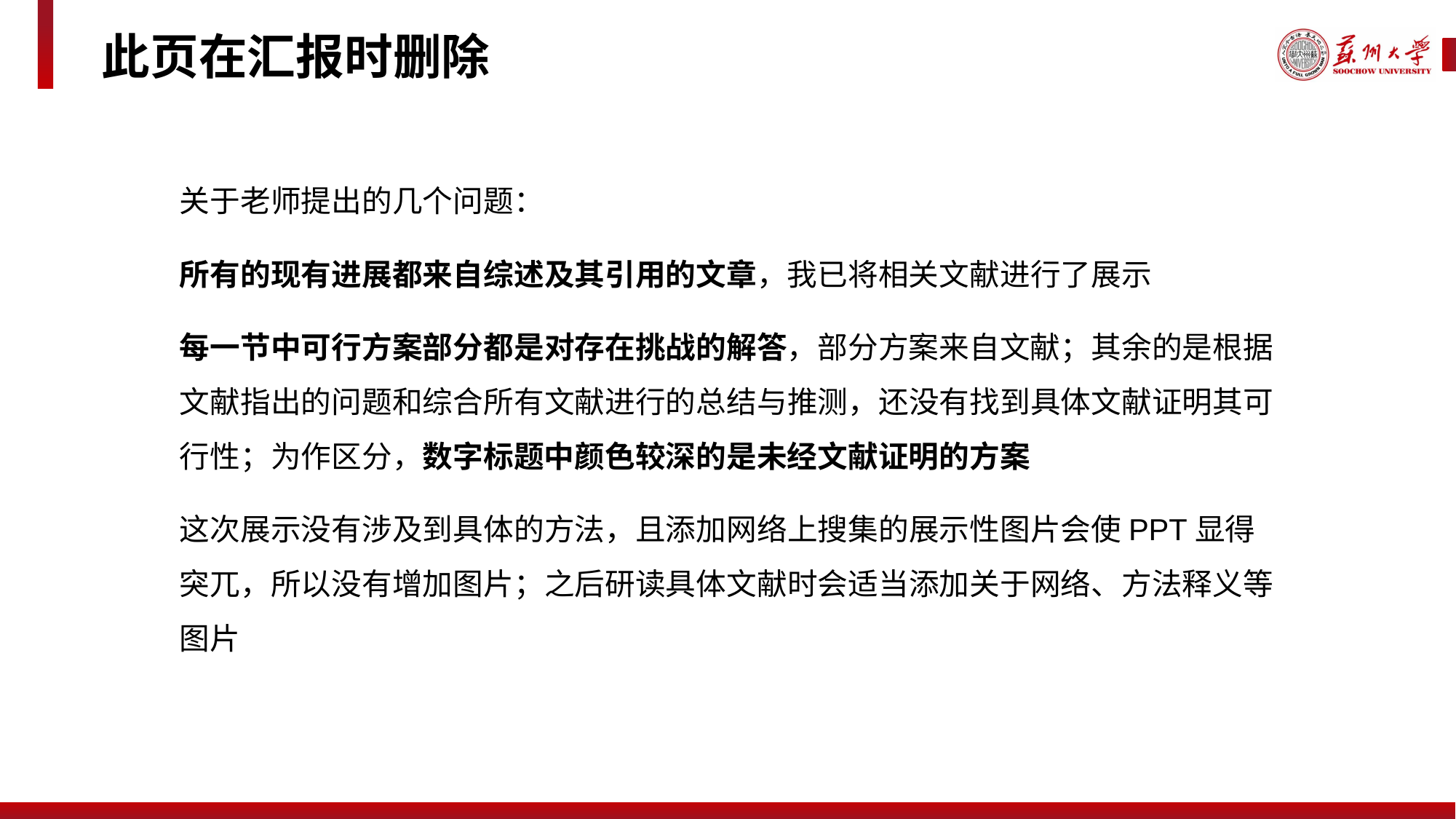

此页在汇报时删除
关于老师提出的几个问题：
所有的现有进展都来自综述及其引用的文章，我已将相关文献进行了展示
每一节中可行方案部分都是对存在挑战的解答，部分方案来自文献；其余的是根据文献指出的问题和综合所有文献进行的总结与推测，还没有找到具体文献证明其可行性；为作区分，数字标题中颜色较深的是未经文献证明的方案
这次展示没有涉及到具体的方法，且添加网络上搜集的展示性图片会使PPT显得突兀，所以没有增加图片；之后研读具体文献时会适当添加关于网络、方法释义等图片